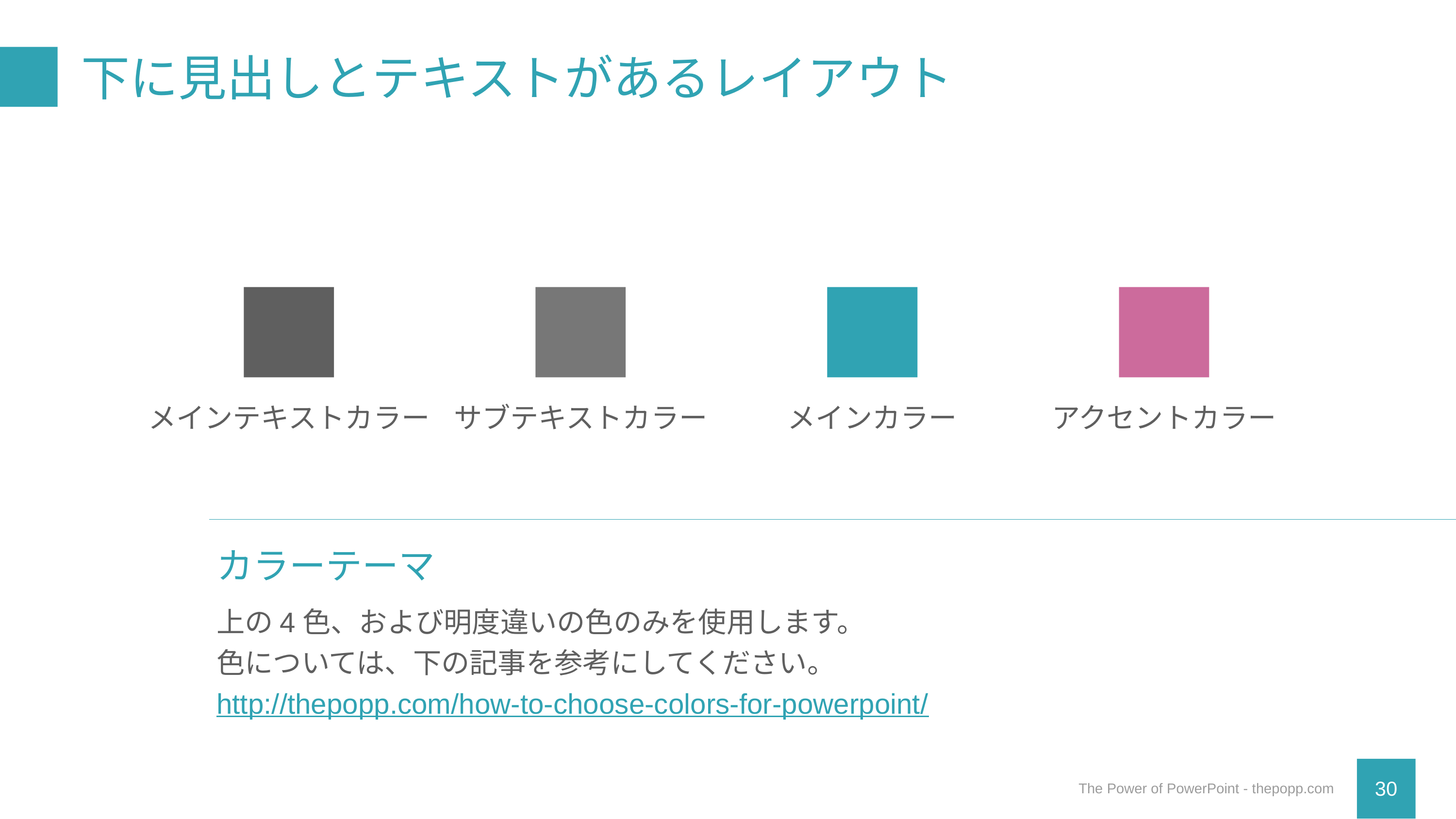

# 下に見出しとテキストがあるレイアウト

メインテキストカラー

サブテキストカラー

メインカラー

アクセントカラー
カラーテーマ
上の4色、および明度違いの色のみを使用します。
色については、下の記事を参考にしてください。
http://thepopp.com/how-to-choose-colors-for-powerpoint/

The Power of PowerPoint - thepopp.com
30